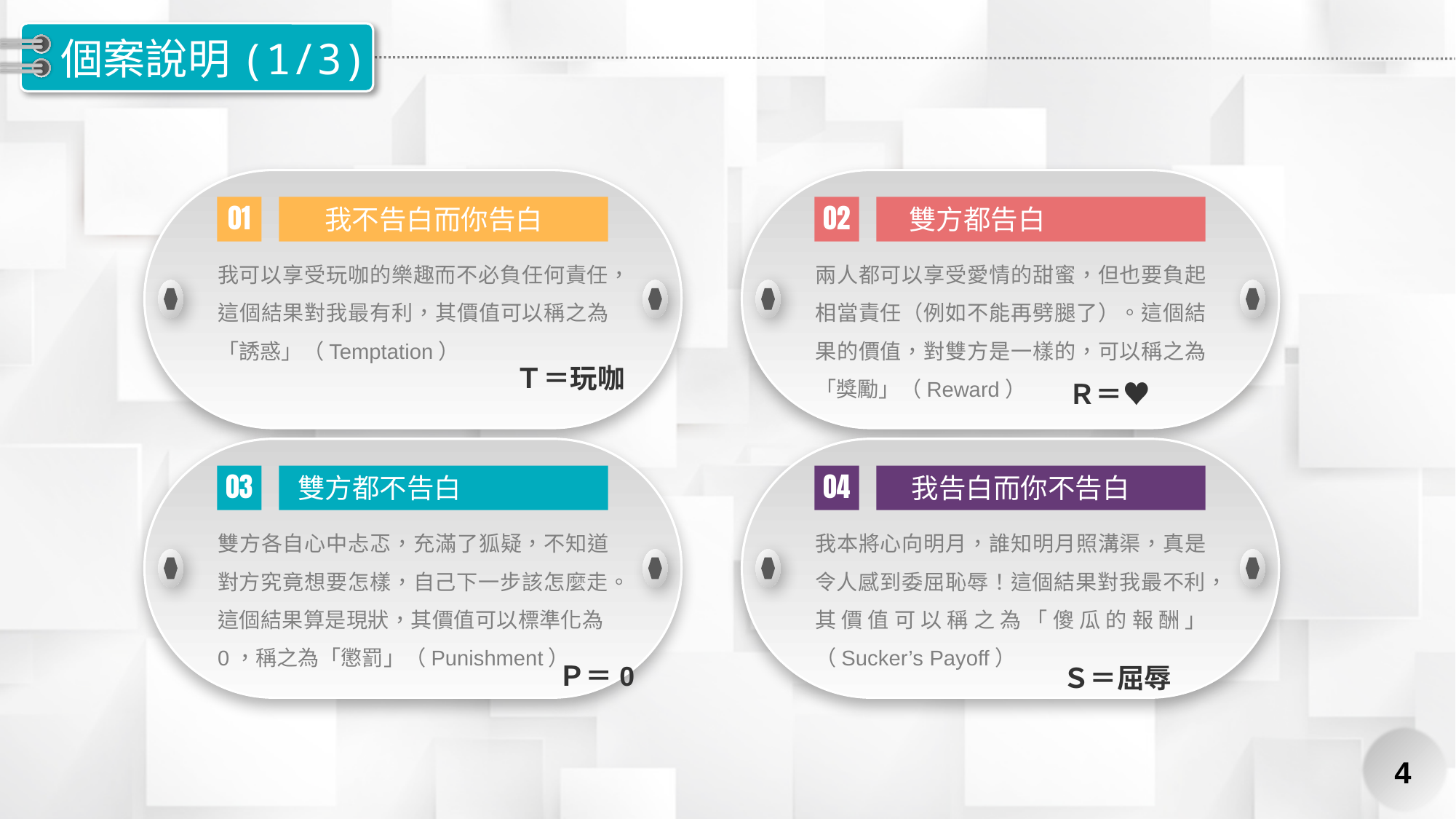

# 個案說明(1/3)
交往中的男女二人
每人可以選擇「告白」或「不告白」兩種策略。
告白意味合作，而不告白意味不合作。
兩人的策略選擇交叉相乘，共得四種結果。

我不告白而你告白
01

02
雙方都告白
我可以享受玩咖的樂趣而不必負任何責任，這個結果對我最有利，其價值可以稱之為「誘惑」（Temptation）
兩人都可以享受愛情的甜蜜，但也要負起相當責任（例如不能再劈腿了）。這個結果的價值，對雙方是一樣的，可以稱之為「獎勵」（Reward）
Ｔ＝玩咖
Ｒ＝♥

03
雙方都不告白

04
我告白而你不告白
雙方各自心中忐忑，充滿了狐疑，不知道對方究竟想要怎樣，自己下一步該怎麼走。這個結果算是現狀，其價值可以標準化為0，稱之為「懲罰」（Punishment）
我本將心向明月，誰知明月照溝渠，真是令人感到委屈恥辱！這個結果對我最不利，其價值可以稱之為「傻瓜的報酬」（Sucker’s Payoff）
Ｐ＝0
Ｓ＝屈辱

4